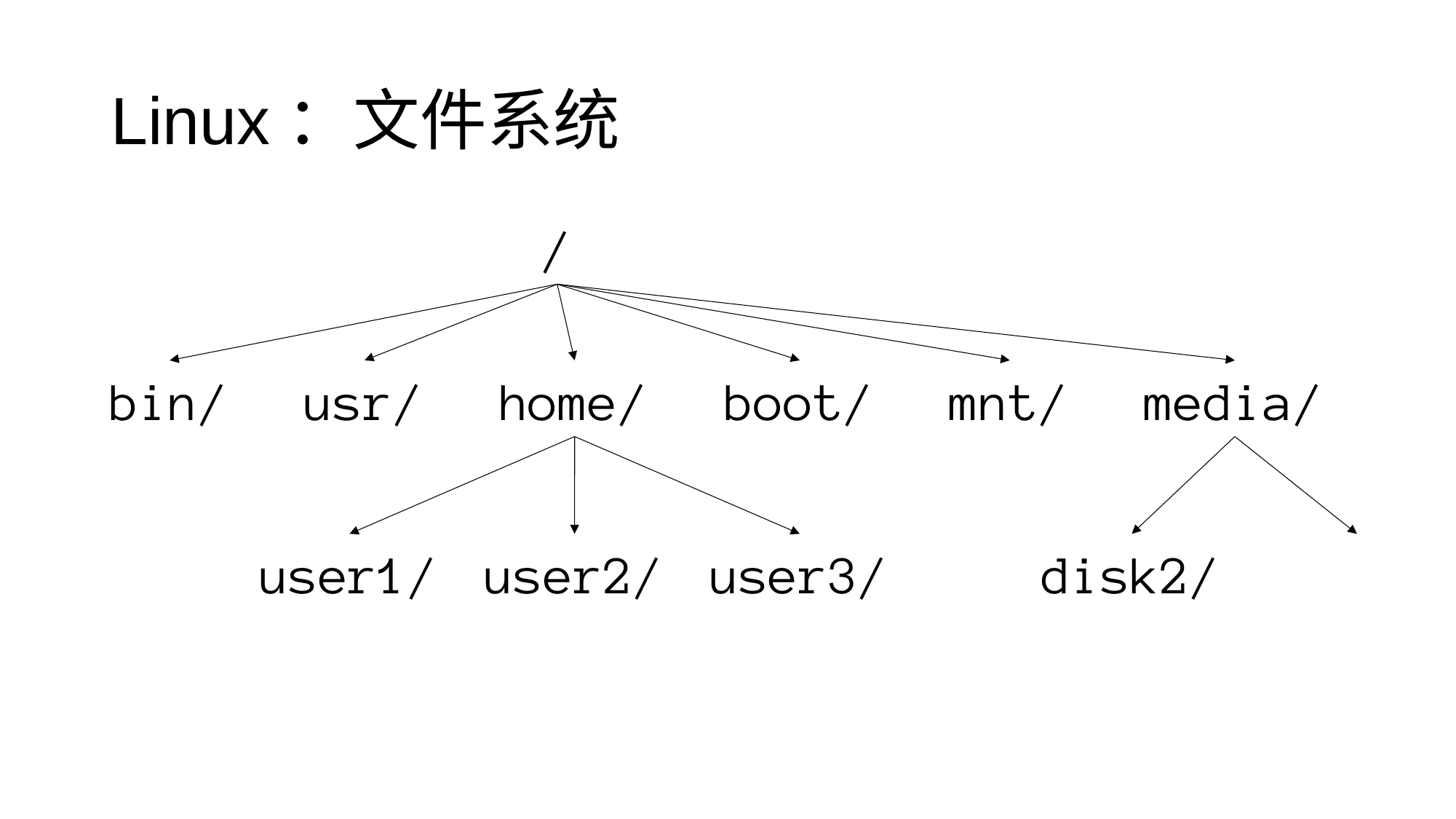

# Linux：文件系统
/
home/
boot/
mnt/
media/
usr/
bin/
disk2/
user1/
user2/
user3/